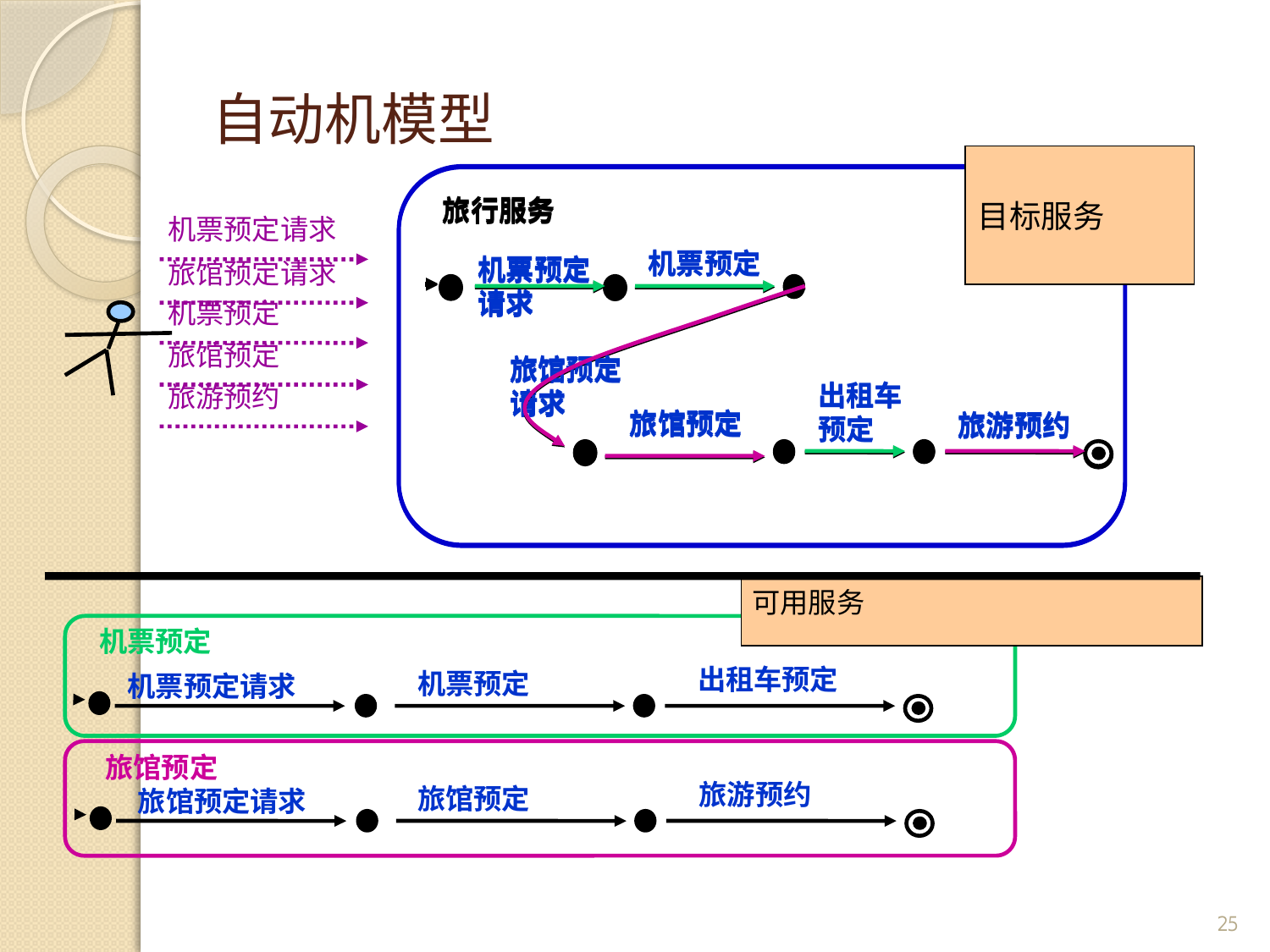

# 自动机模型
目标服务

旅行服务
机票预定
机票预定
请求

旅馆预定
请求
出租车
预定
旅馆预定
旅游预约

旅行服务
机票预定
机票预定
请求

旅馆预定
请求
出租车
预定
旅馆预定
旅游预约

机票预定请求

旅馆预定请求

机票预定

旅馆预定

旅游预约

search

可用服务

机票预定
出租车预定
机票预定
机票预定请求

旅馆预定
旅游预约
旅馆预定
旅馆预定请求

25